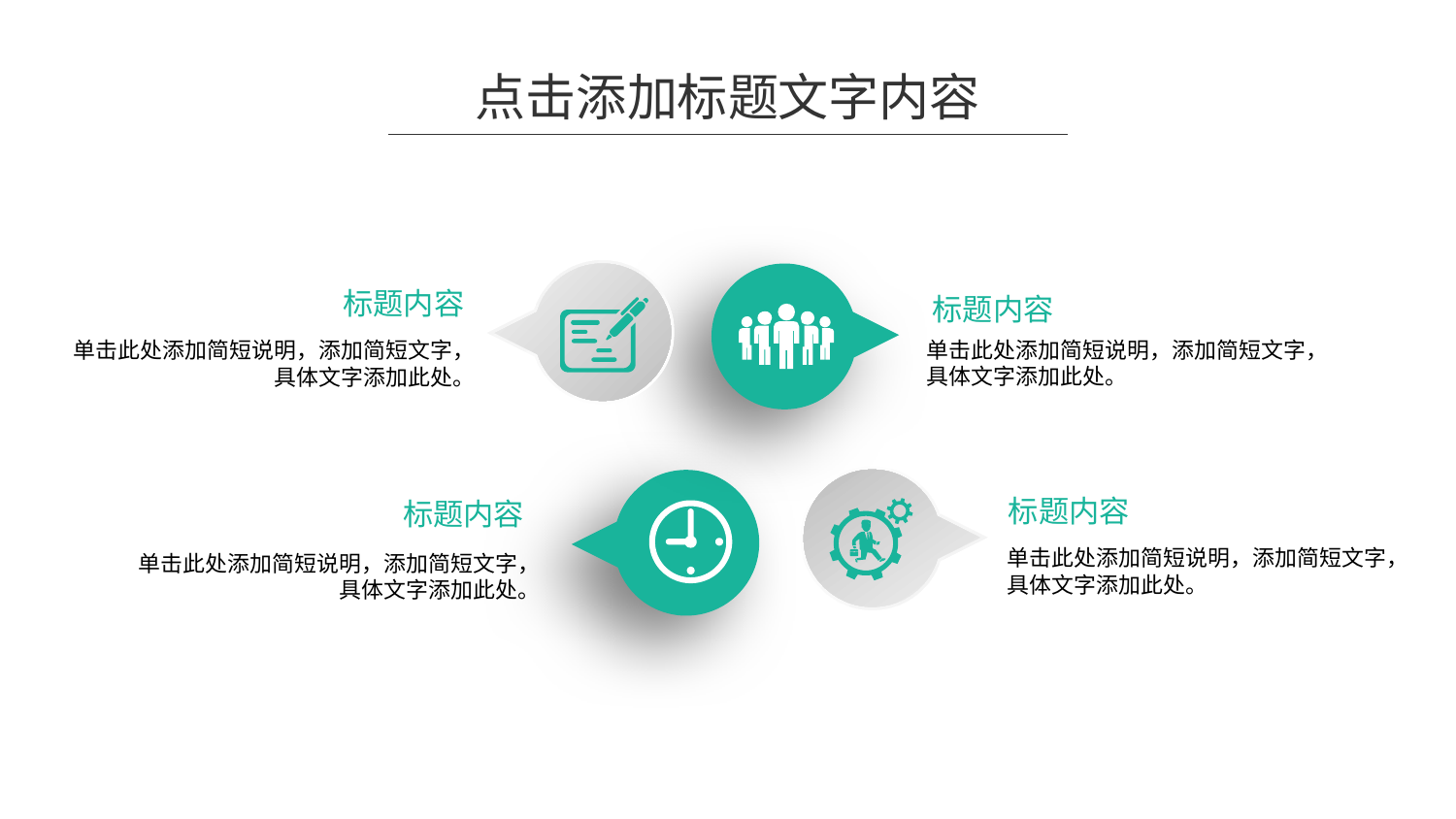

点击添加标题文字内容

标题内容
标题内容

单击此处添加简短说明，添加简短文字，
具体文字添加此处。
单击此处添加简短说明，添加简短文字，
具体文字添加此处。

标题内容
标题内容

单击此处添加简短说明，添加简短文字，
具体文字添加此处。
单击此处添加简短说明，添加简短文字，
具体文字添加此处。